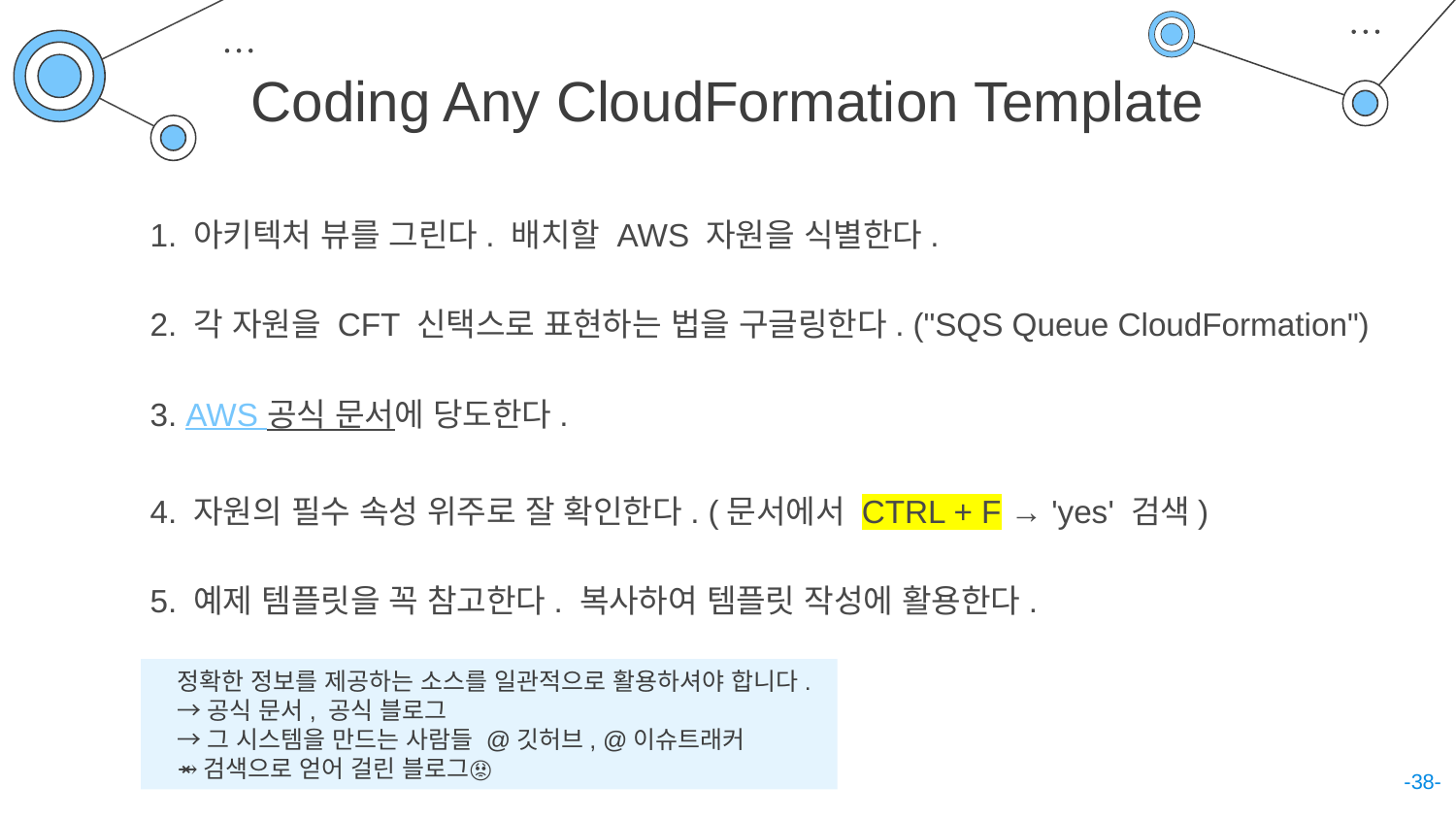

# Coding Any CloudFormation Template
1. 아키텍처 뷰를 그린다. 배치할 AWS 자원을 식별한다.

2. 각 자원을 CFT 신택스로 표현하는 법을 구글링한다. ("SQS Queue CloudFormation")

3. AWS 공식 문서에 당도한다.

4. 자원의 필수 속성 위주로 잘 확인한다. (문서에서 CTRL + F → 'yes' 검색)

5. 예제 템플릿을 꼭 참고한다. 복사하여 템플릿 작성에 활용한다.
정확한 정보를 제공하는 소스를 일관적으로 활용하셔야 합니다.
→공식 문서, 공식 블로그
→그 시스템을 만드는 사람들 @깃허브, @이슈트래커
⥇검색으로 얻어 걸린 블로그😟
-38-